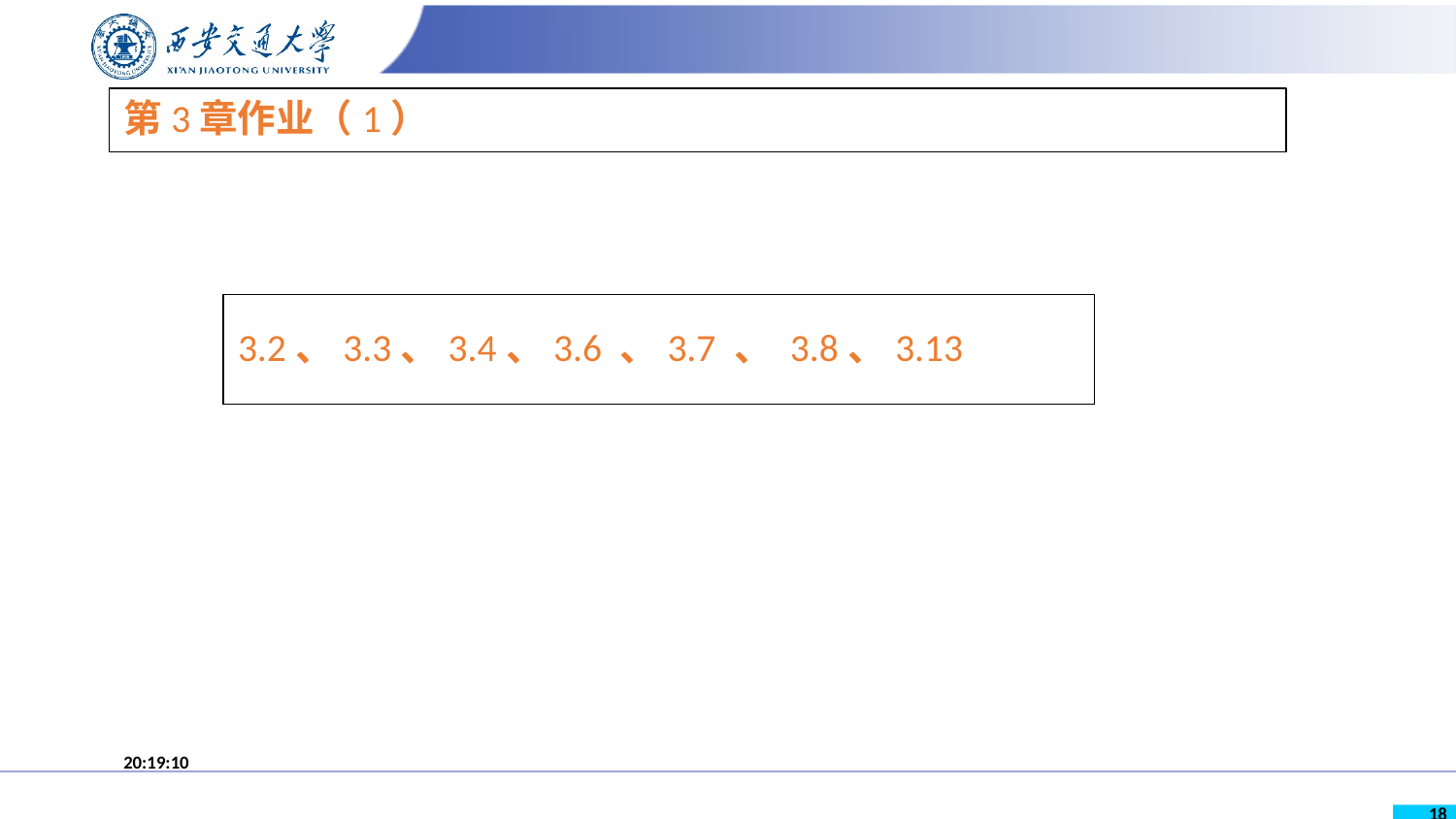

# 第3章作业（1）
3.2、3.3、3.4、3.6 、3.7 、 3.8、3.13
20:19:10
18